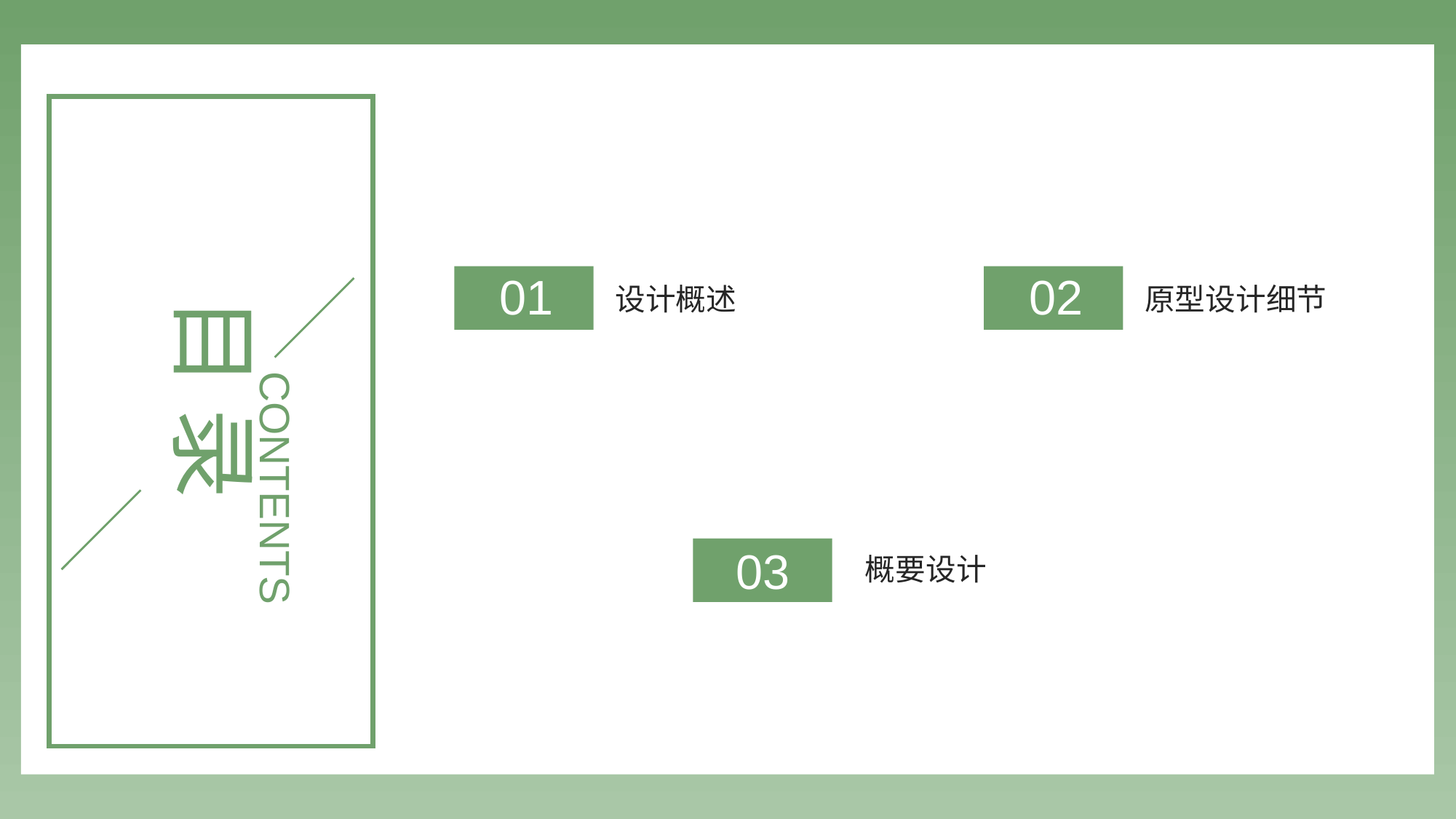

设计概述
原型设计细节
01
02

目 录

CONTENTS
概要设计

03